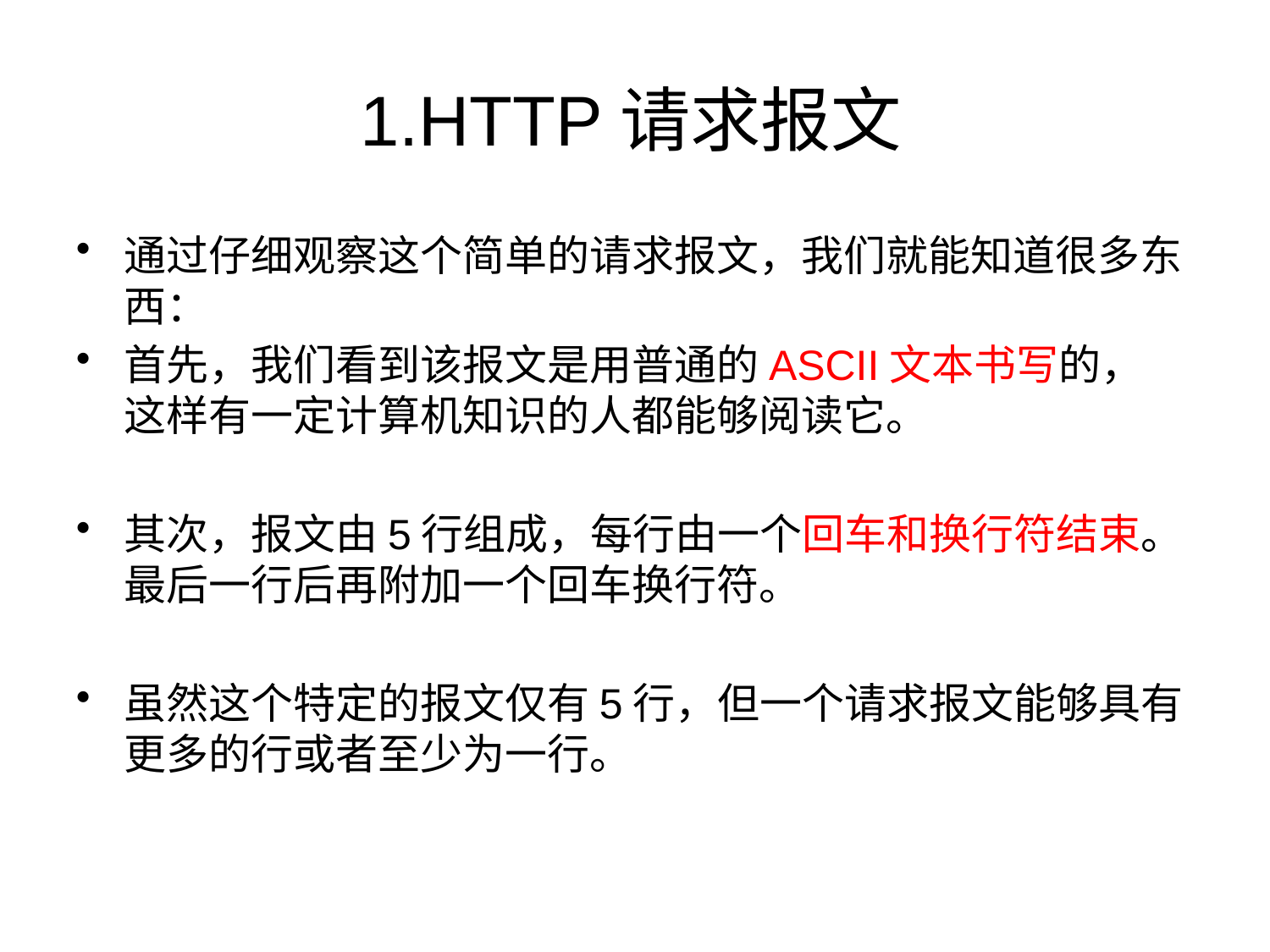

# 1.HTTP请求报文
通过仔细观察这个简单的请求报文，我们就能知道很多东西：
首先，我们看到该报文是用普通的ASCII文本书写的， 这样有一定计算机知识的人都能够阅读它。

其次，报文由5行组成，每行由一个回车和换行符结束。最后一行后再附加一个回车换行符。

虽然这个特定的报文仅有5行，但一个请求报文能够具有更多的行或者至少为一行。